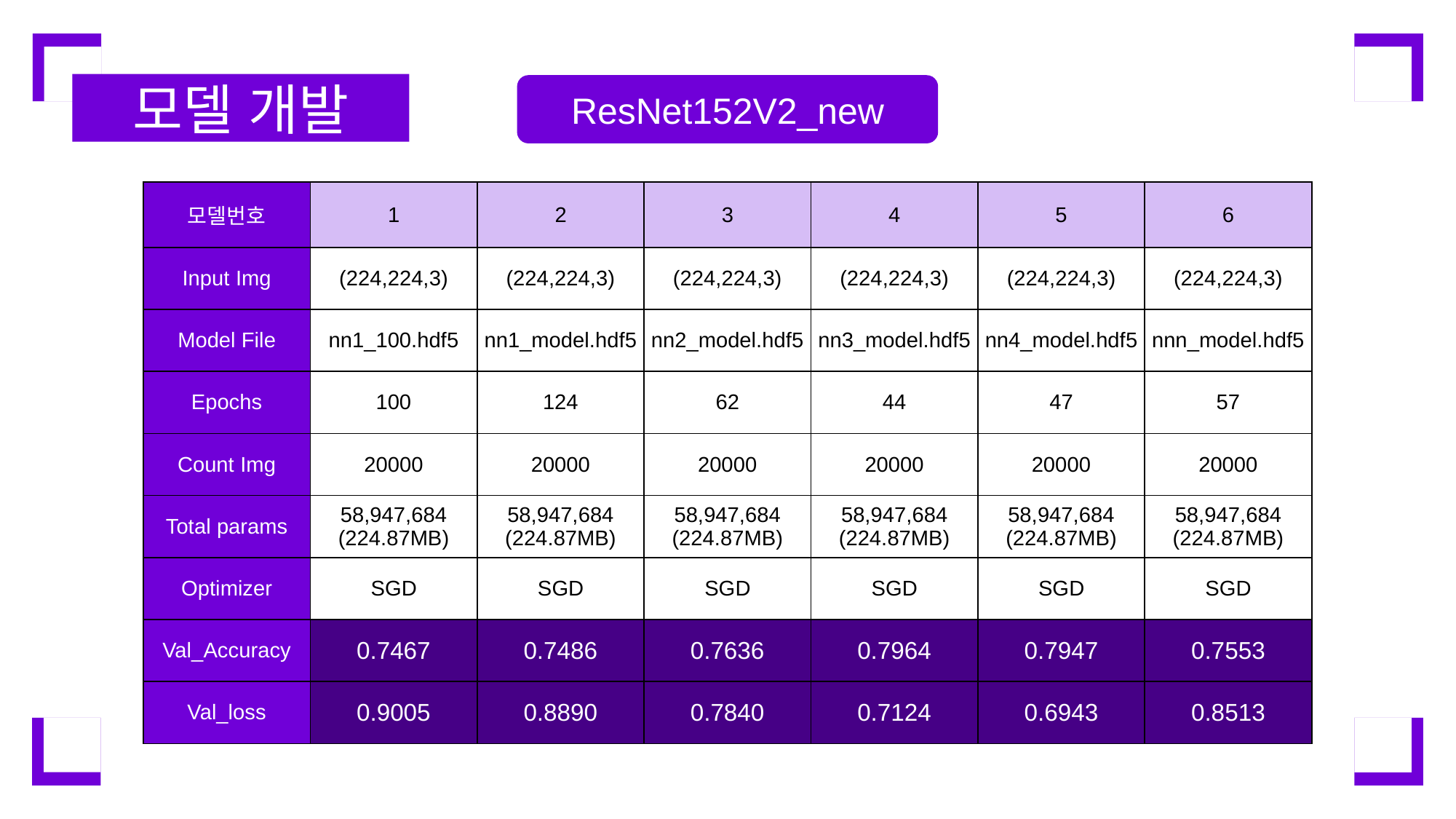

모델 개발
ResNet152V2_new
| 모델번호 | 1 | 2 | 3 | 4 | 5 | 6 |
| --- | --- | --- | --- | --- | --- | --- |
| Input Img | (224,224,3) | (224,224,3) | (224,224,3) | (224,224,3) | (224,224,3) | (224,224,3) |
| Model File | nn1\_100.hdf5 | nn1\_model.hdf5 | nn2\_model.hdf5 | nn3\_model.hdf5 | nn4\_model.hdf5 | nnn\_model.hdf5 |
| Epochs | 100 | 124 | 62 | 44 | 47 | 57 |
| Count Img | 20000 | 20000 | 20000 | 20000 | 20000 | 20000 |
| Total params | 58,947,684 (224.87MB) | 58,947,684 (224.87MB) | 58,947,684 (224.87MB) | 58,947,684 (224.87MB) | 58,947,684 (224.87MB) | 58,947,684 (224.87MB) |
| Optimizer | SGD | SGD | SGD | SGD | SGD | SGD |
| Val\_Accuracy | 0.7467 | 0.7486 | 0.7636 | 0.7964 | 0.7947 | 0.7553 |
| Val\_loss | 0.9005 | 0.8890 | 0.7840 | 0.7124 | 0.6943 | 0.8513 |